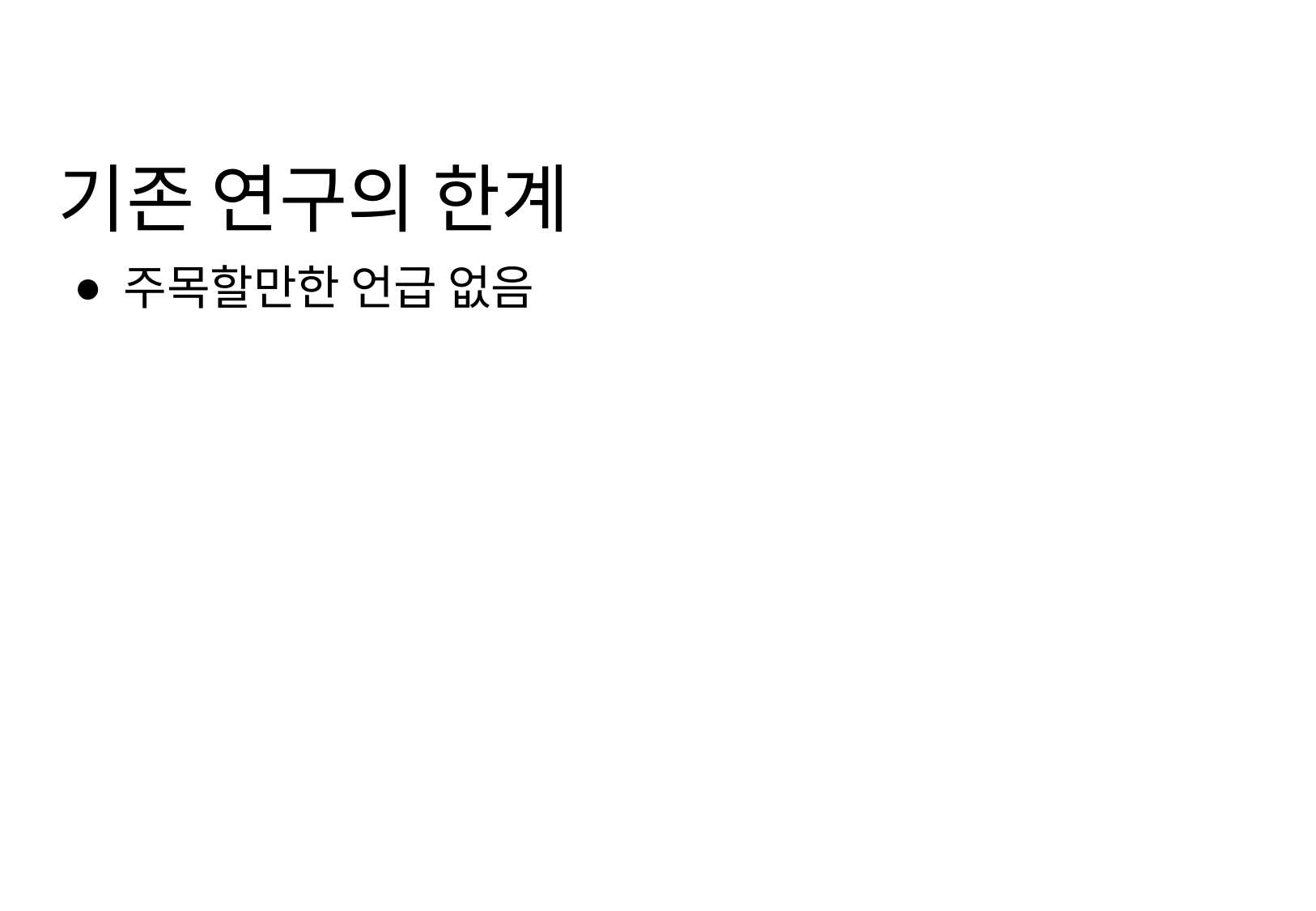

# 기존 연구의 한계
주목할만한 언급 없음